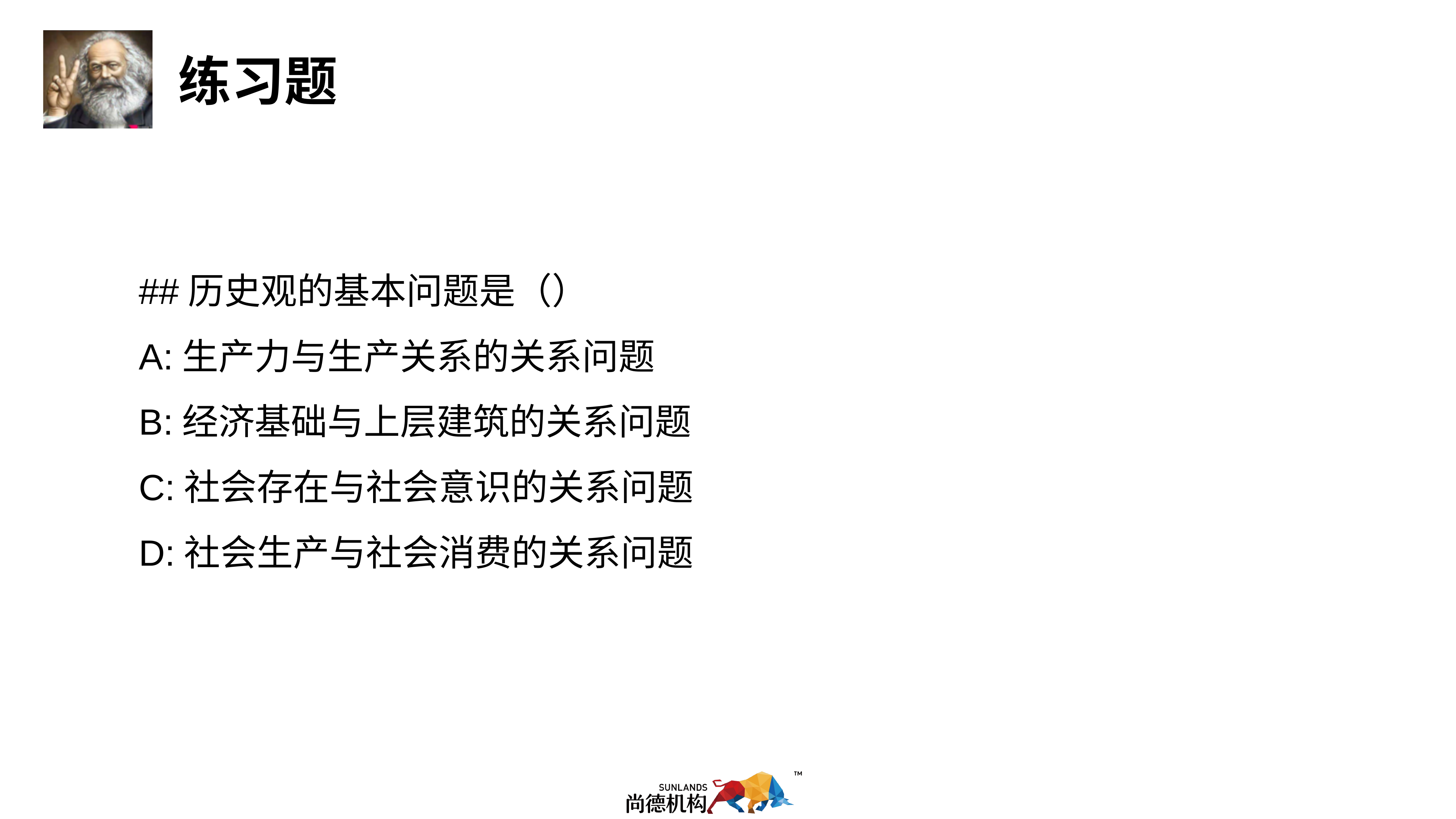

##历史观的基本问题是（）
A:生产力与生产关系的关系问题
B:经济基础与上层建筑的关系问题
C:社会存在与社会意识的关系问题
D:社会生产与社会消费的关系问题